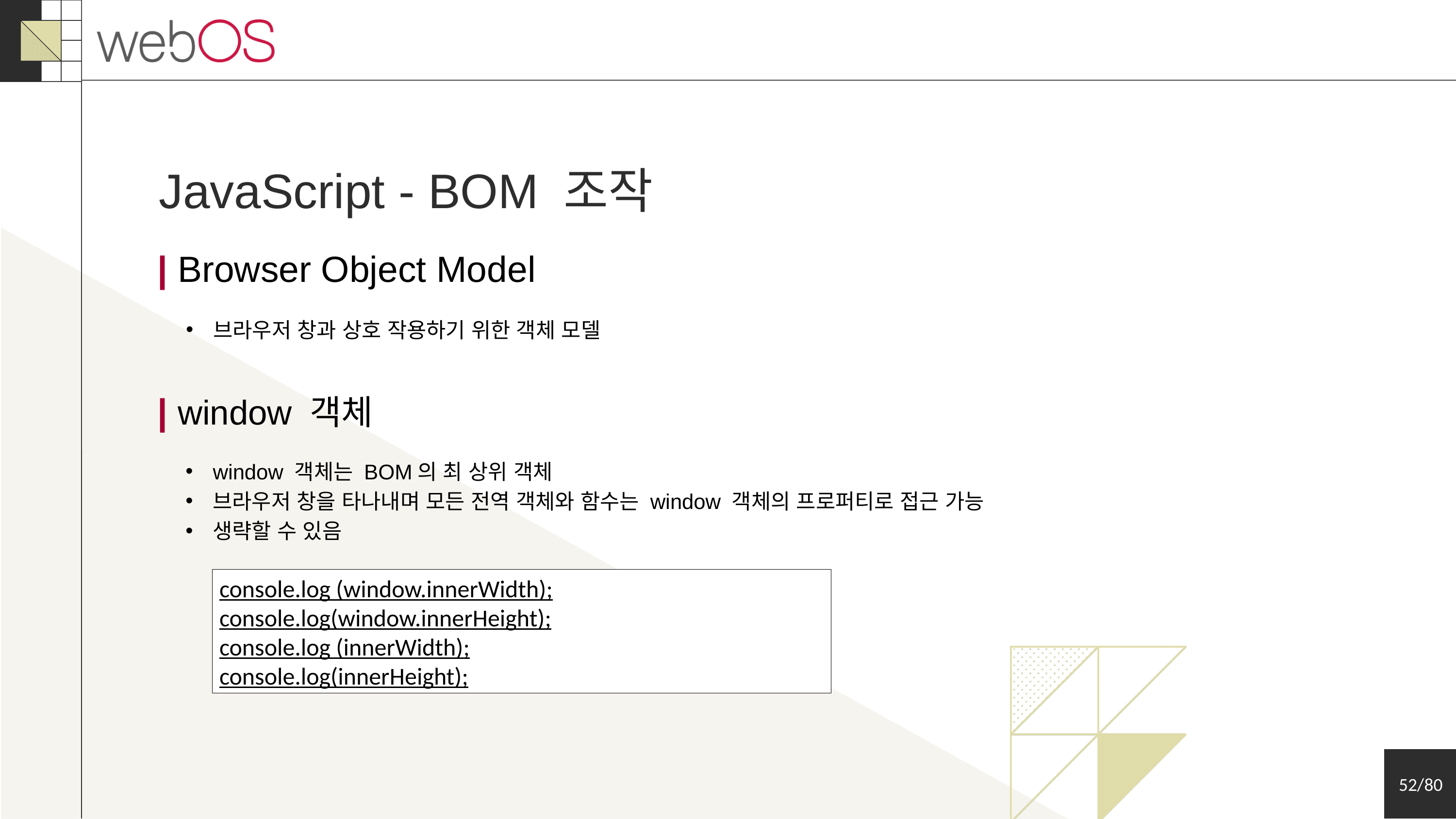

JavaScript - BOM 조작
| Browser Object Model
브라우저 창과 상호 작용하기 위한 객체 모델
| window 객체

window 객체는 BOM의 최 상위 객체
브라우저 창을 타나내며 모든 전역 객체와 함수는 window 객체의 프로퍼티로 접근 가능
생략할 수 있음
console.log (window.innerWidth);
console.log(window.innerHeight);
console.log (innerWidth);
console.log(innerHeight);

52/80